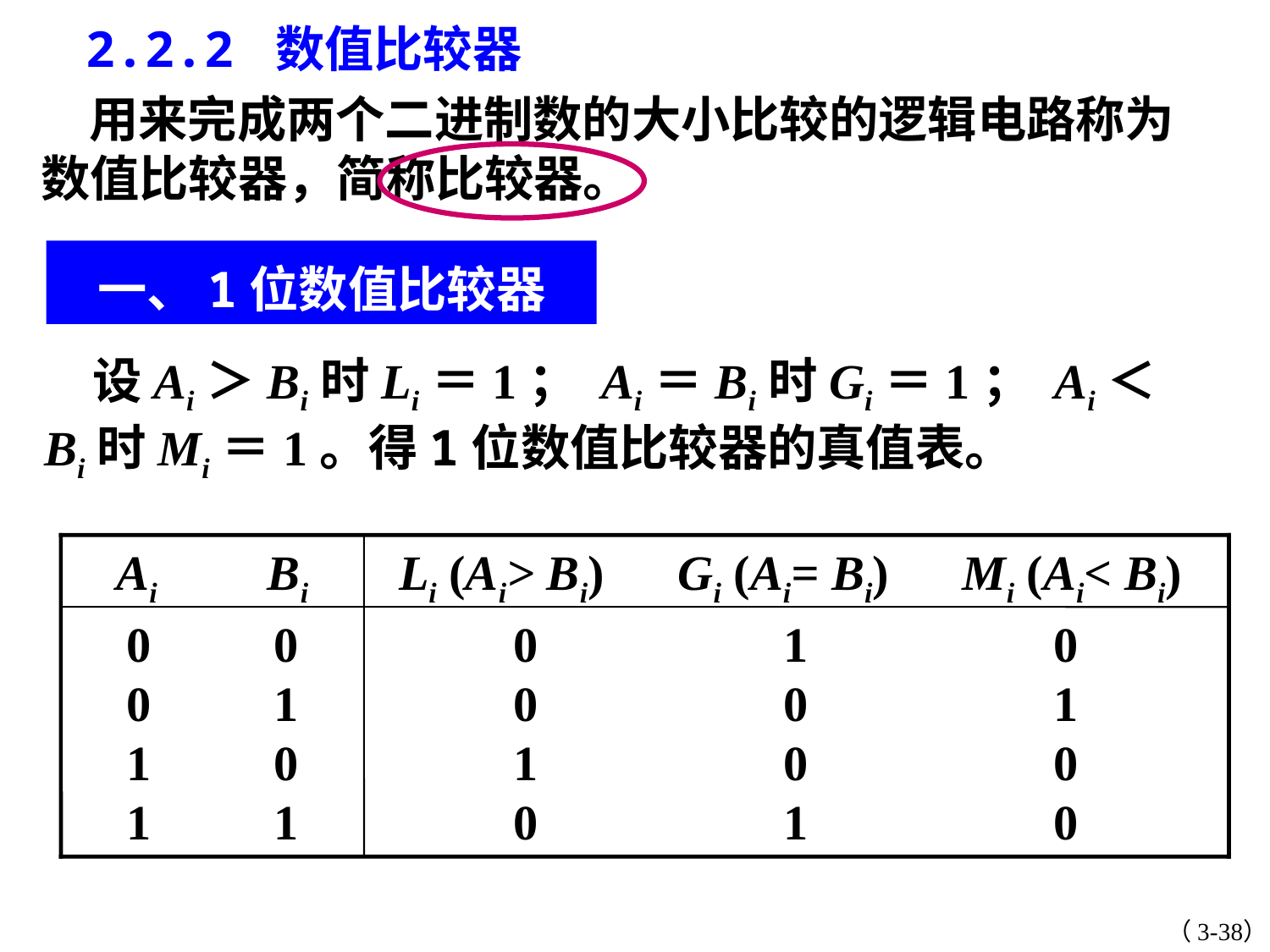

2.2.2 数值比较器
    用来完成两个二进制数的大小比较的逻辑电路称为数值比较器，简称比较器。

一、1位数值比较器
    设Ai＞Bi时Li＝1； Ai＝Bi时Gi＝1； Ai＜Bi时Mi＝1。得1位数值比较器的真值表。
Ai         Bi

Li (Ai> Bi)      Gi (Ai= Bi)      Mi (Ai< Bi)

0          0
0          1
1          0
1          1

0                    1                    0
0                    0                    1
1                    0                    0
0                    1                    0

（3-38）